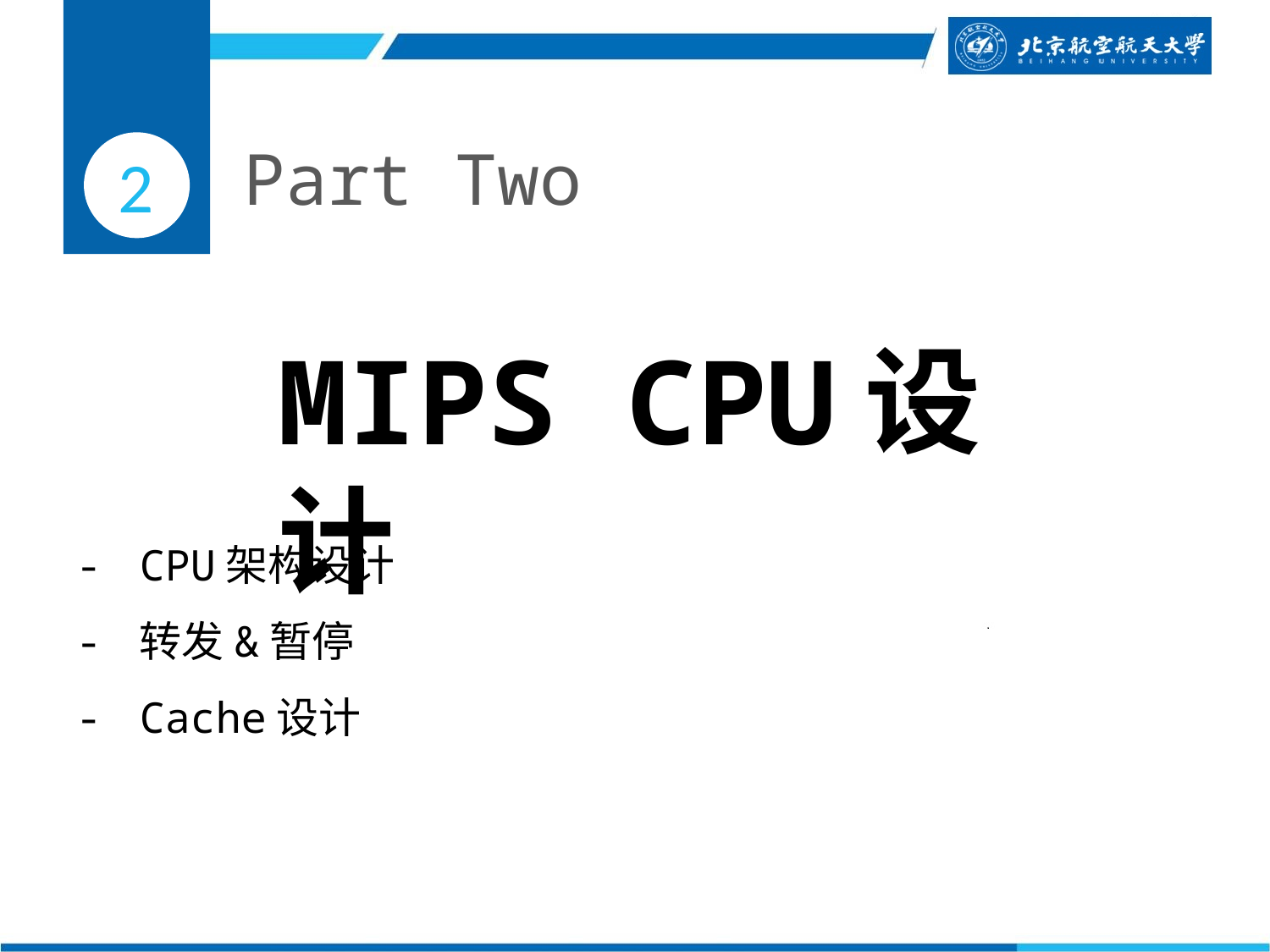

Part Two

2
MIPS CPU设计
CPU架构设计
转发&暂停
Cache设计